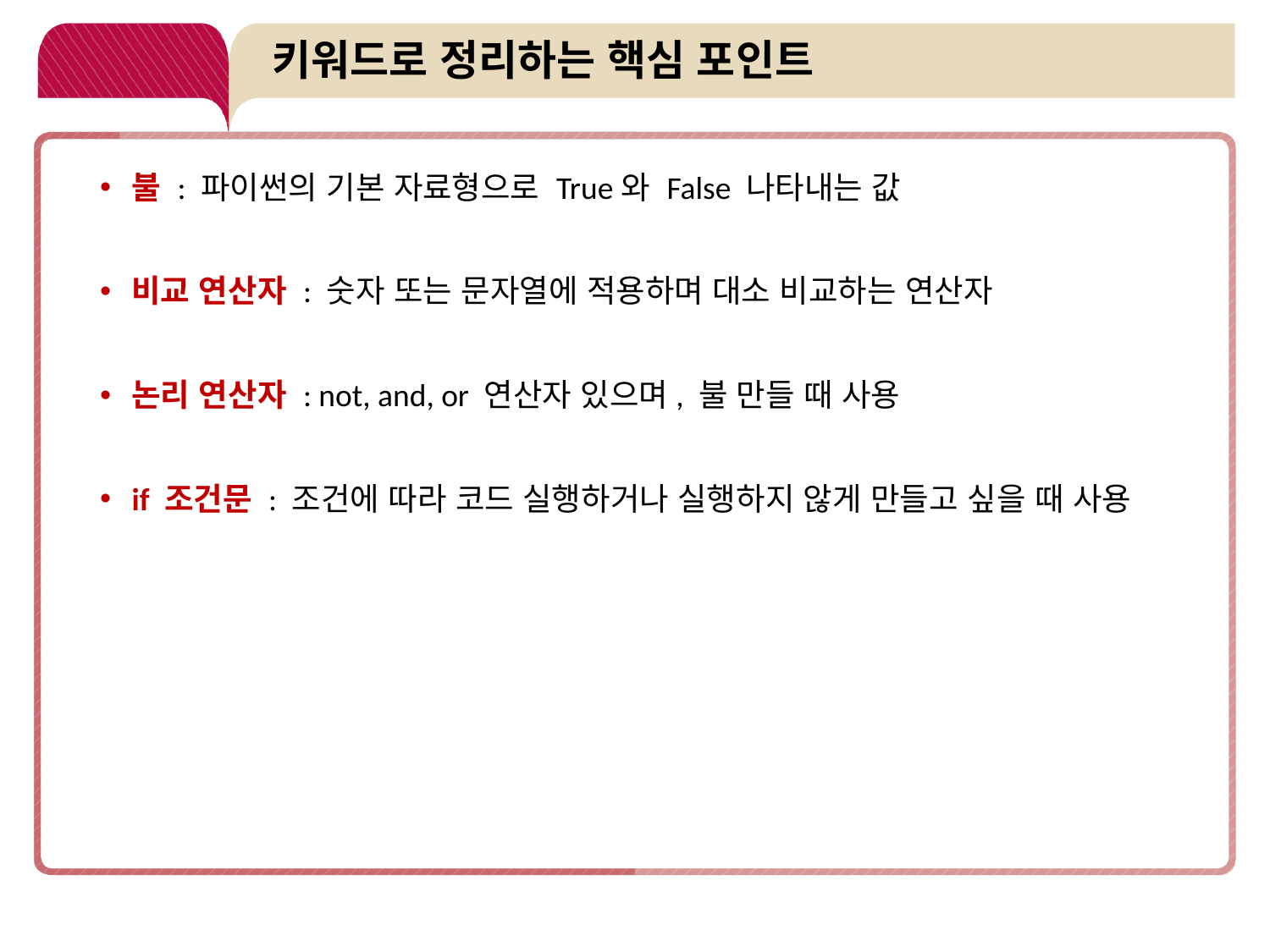

# 키워드로 정리하는 핵심 포인트
불 : 파이썬의 기본 자료형으로 True와 False 나타내는 값

비교 연산자 : 숫자 또는 문자열에 적용하며 대소 비교하는 연산자

논리 연산자 : not, and, or 연산자 있으며, 불 만들 때 사용

if 조건문 : 조건에 따라 코드 실행하거나 실행하지 않게 만들고 싶을 때 사용